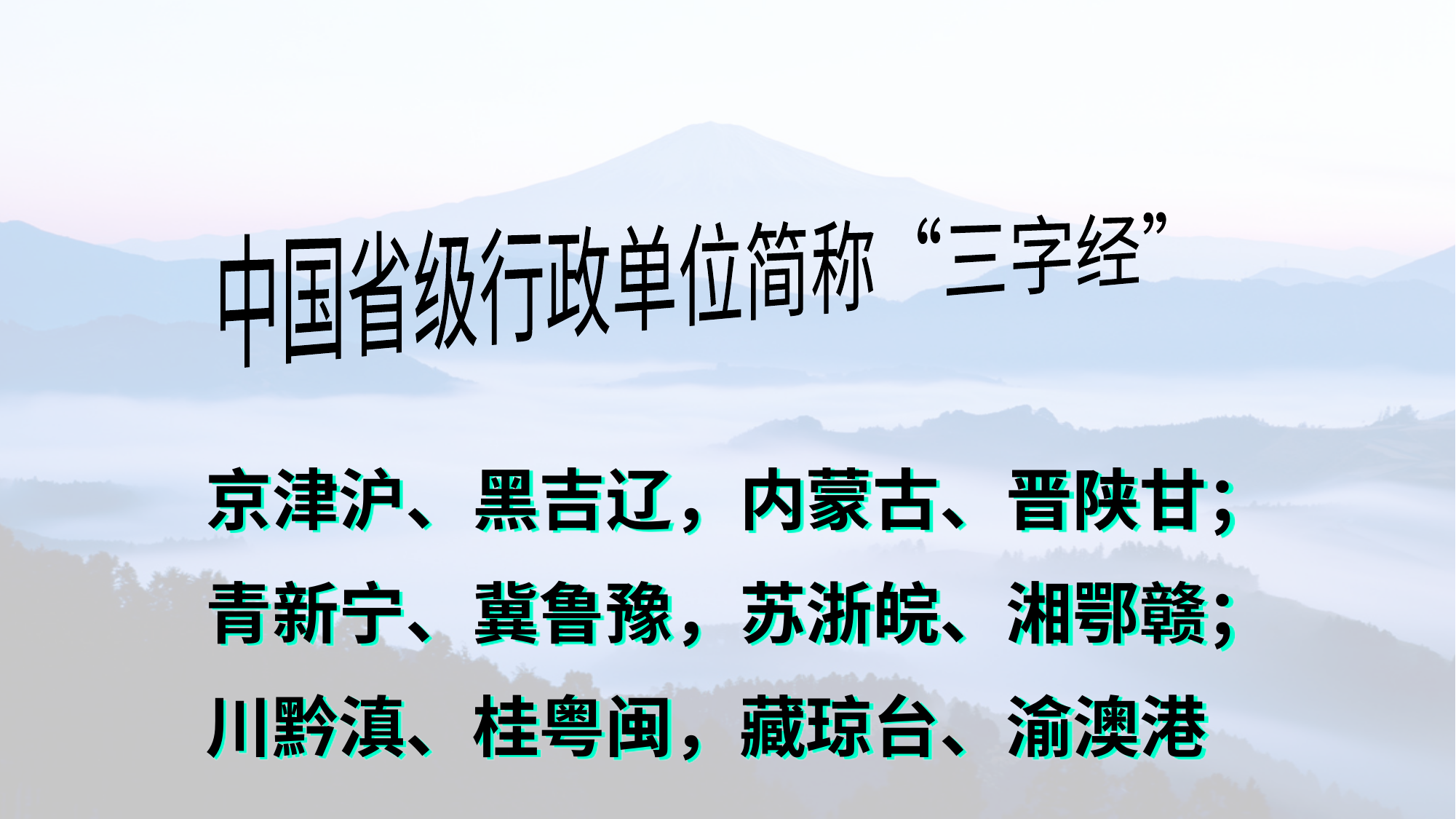

中国省级行政单位简称“三字经”
京津沪、黑吉辽，内蒙古、晋陕甘；
青新宁、冀鲁豫，苏浙皖、湘鄂赣；
川黔滇、桂粤闽，藏琼台、渝澳港